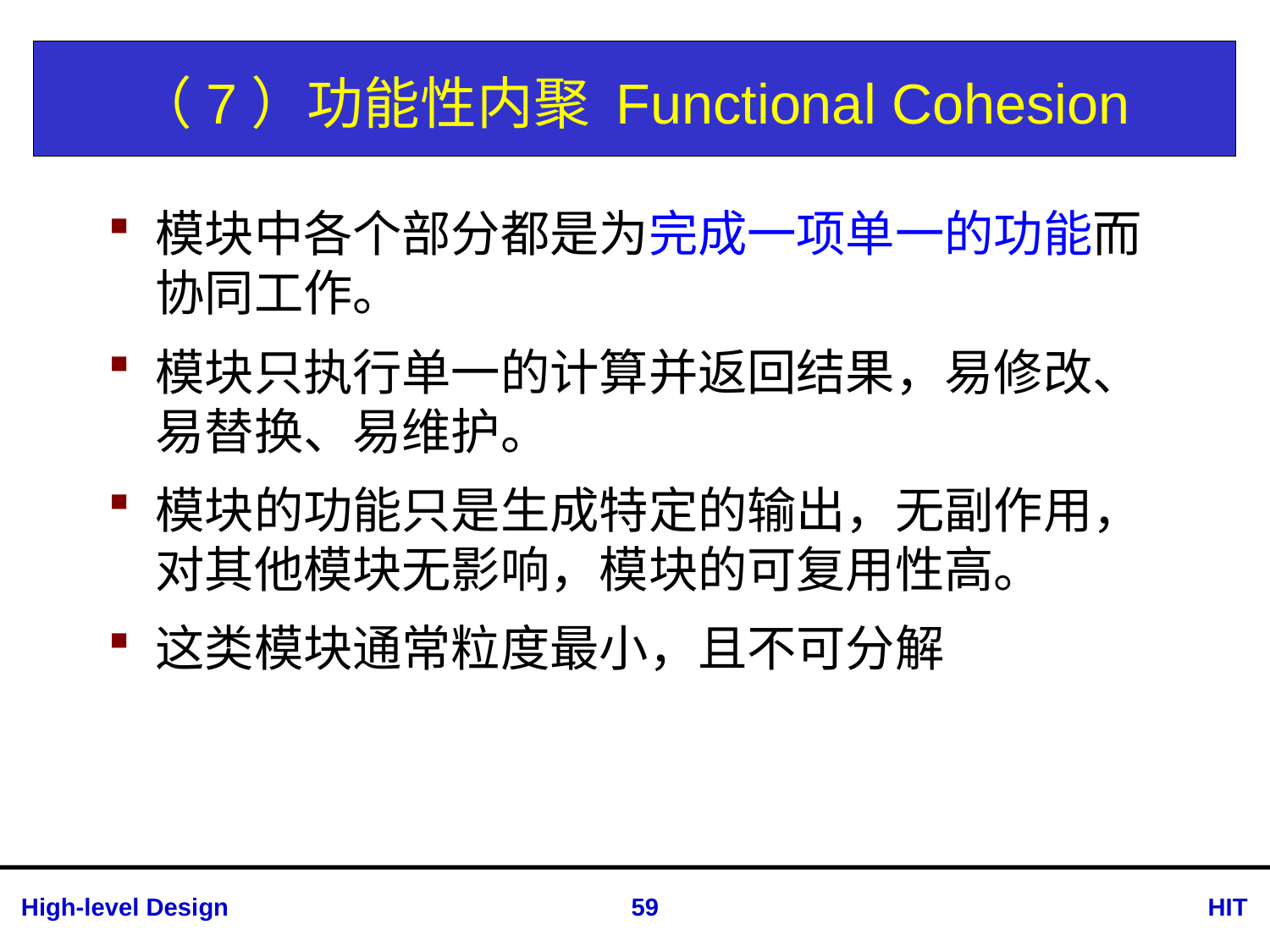

# （7）功能性内聚 Functional Cohesion
模块中各个部分都是为完成一项单一的功能而协同工作。
模块只执行单一的计算并返回结果，易修改、易替换、易维护。
模块的功能只是生成特定的输出，无副作用， 对其他模块无影响，模块的可复用性高。
这类模块通常粒度最小，且不可分解